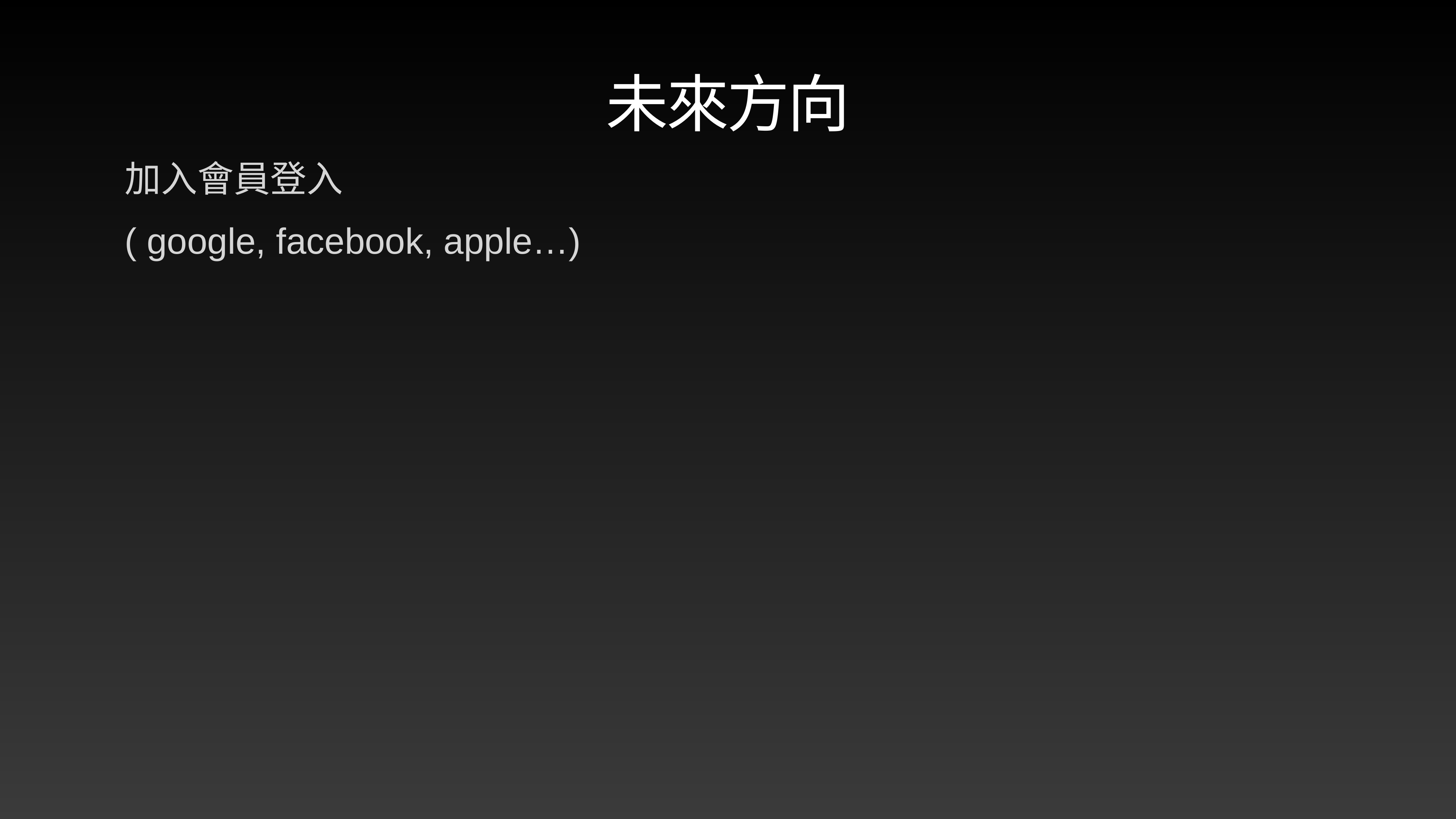

# 未來方向
加入會員登入
( google, facebook, apple…)